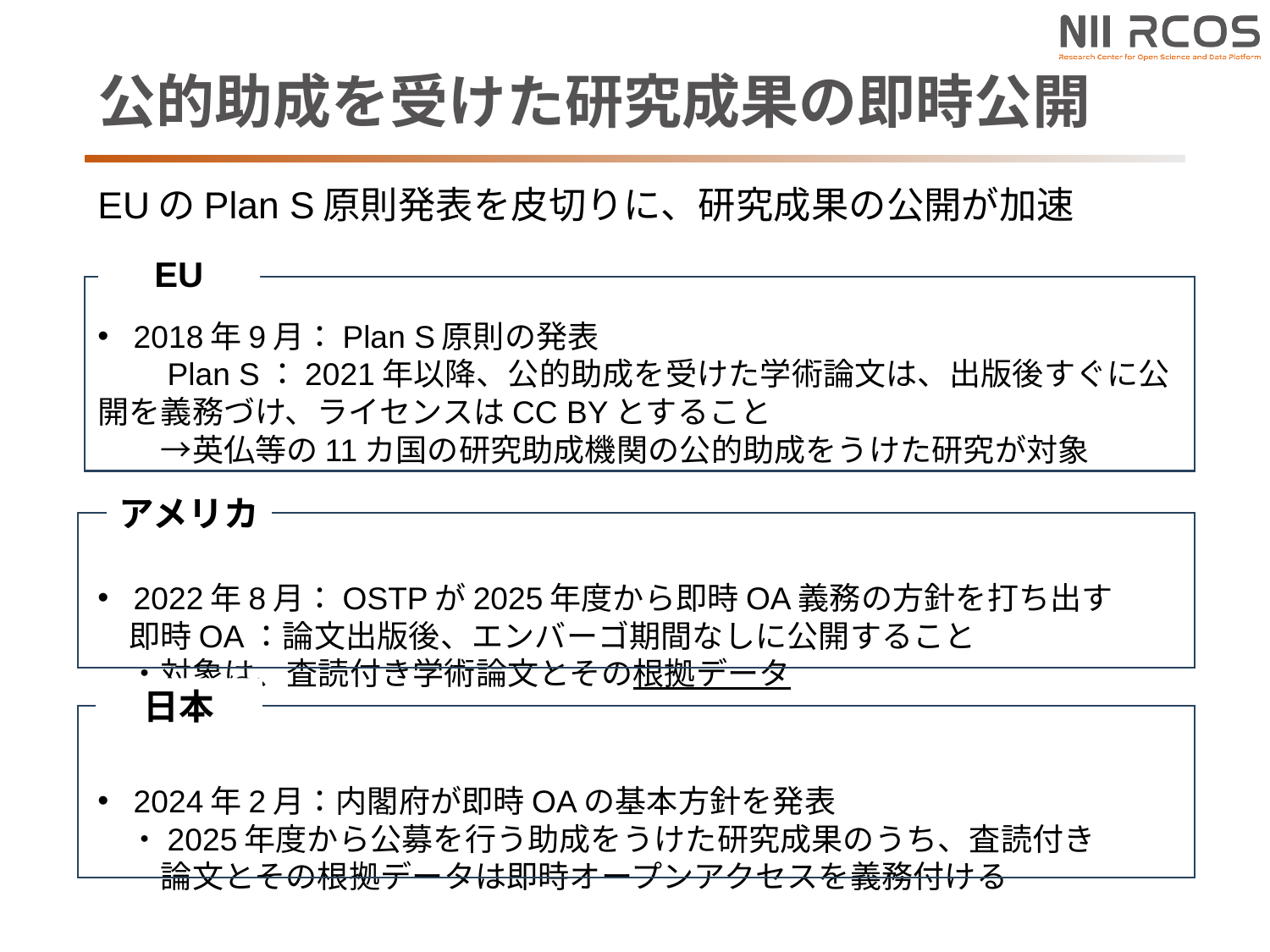

# 公的助成を受けた研究成果の即時公開
EUのPlan S原則発表を皮切りに、研究成果の公開が加速

2018年9月：Plan S原則の発表
　　Plan S：2021年以降、公的助成を受けた学術論文は、出版後すぐに公開を義務づけ、ライセンスはCC BYとすること
　　→英仏等の11カ国の研究助成機関の公的助成をうけた研究が対象

2022年8月：OSTPが2025年度から即時OA義務の方針を打ち出す
　即時OA：論文出版後、エンバーゴ期間なしに公開すること
　・対象は、査読付き学術論文とその根拠データ

2024年2月：内閣府が即時OAの基本方針を発表
　・2025年度から公募を行う助成をうけた研究成果のうち、査読付き
　　論文とその根拠データは即時オープンアクセスを義務付ける
　EU

アメリカ

　日本